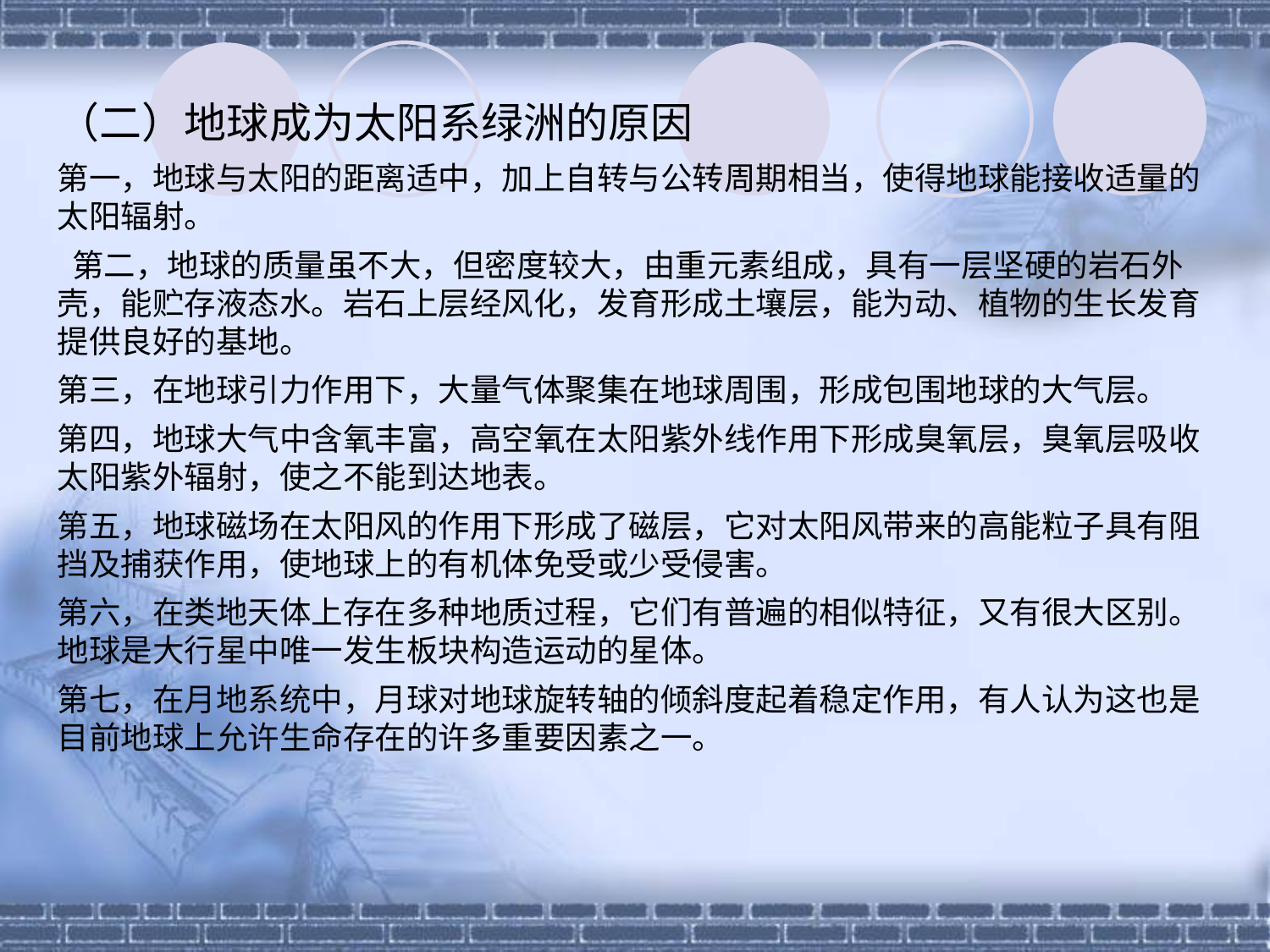

（二）地球成为太阳系绿洲的原因
第一，地球与太阳的距离适中，加上自转与公转周期相当，使得地球能接收适量的太阳辐射。
 第二，地球的质量虽不大，但密度较大，由重元素组成，具有一层坚硬的岩石外壳，能贮存液态水。岩石上层经风化，发育形成土壤层，能为动、植物的生长发育提供良好的基地。
第三，在地球引力作用下，大量气体聚集在地球周围，形成包围地球的大气层。
第四，地球大气中含氧丰富，高空氧在太阳紫外线作用下形成臭氧层，臭氧层吸收太阳紫外辐射，使之不能到达地表。
第五，地球磁场在太阳风的作用下形成了磁层，它对太阳风带来的高能粒子具有阻挡及捕获作用，使地球上的有机体免受或少受侵害。
第六，在类地天体上存在多种地质过程，它们有普遍的相似特征，又有很大区别。地球是大行星中唯一发生板块构造运动的星体。
第七，在月地系统中，月球对地球旋转轴的倾斜度起着稳定作用，有人认为这也是目前地球上允许生命存在的许多重要因素之一。